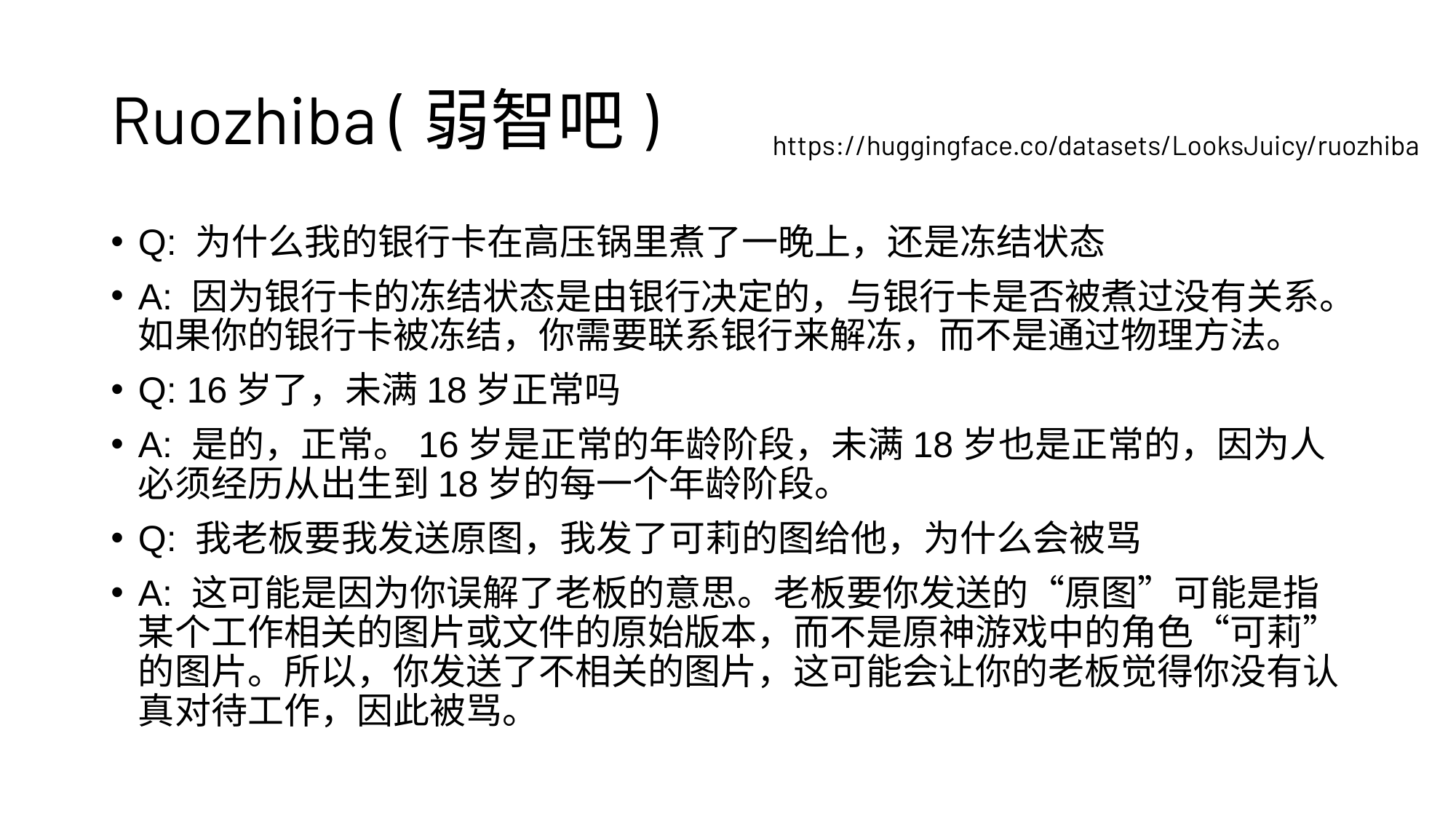

# Ruozhiba (弱智吧)
https://huggingface.co/datasets/LooksJuicy/ruozhiba
Q: 为什么我的银行卡在高压锅里煮了一晚上，还是冻结状态
A: 因为银行卡的冻结状态是由银行决定的，与银行卡是否被煮过没有关系。如果你的银行卡被冻结，你需要联系银行来解冻，而不是通过物理方法。
Q: 16岁了，未满18岁正常吗
A: 是的，正常。16岁是正常的年龄阶段，未满18岁也是正常的，因为人必须经历从出生到18岁的每一个年龄阶段。
Q: 我老板要我发送原图，我发了可莉的图给他，为什么会被骂
A: 这可能是因为你误解了老板的意思。老板要你发送的“原图”可能是指某个工作相关的图片或文件的原始版本，而不是原神游戏中的角色“可莉”的图片。所以，你发送了不相关的图片，这可能会让你的老板觉得你没有认真对待工作，因此被骂。